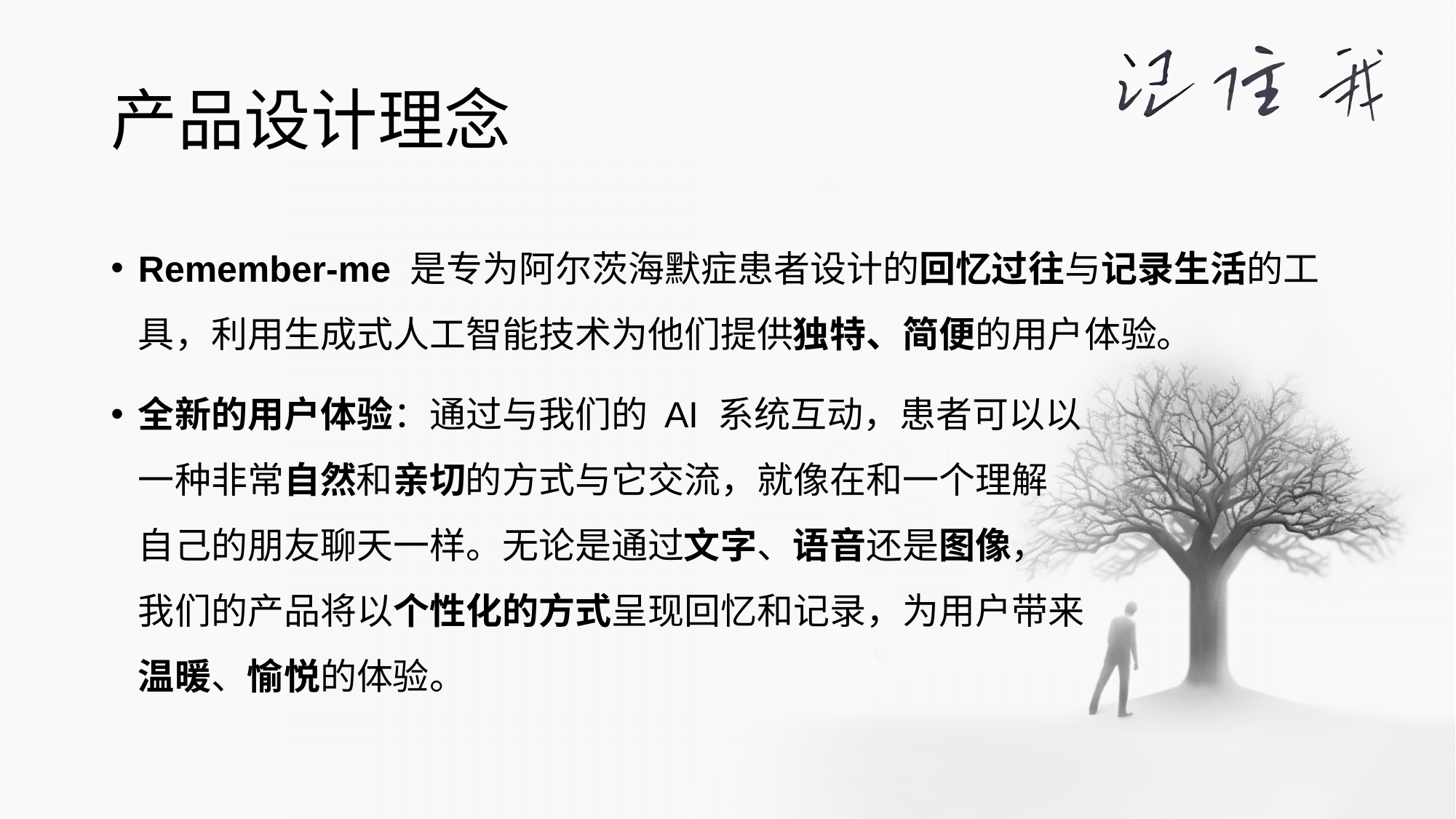

# 产品设计理念
Remember-me 是专为阿尔茨海默症患者设计的回忆过往与记录生活的工具，利用生成式人工智能技术为他们提供独特、简便的用户体验。
全新的用户体验：通过与我们的 AI 系统互动，患者可以以
一种非常自然和亲切的方式与它交流，就像在和一个理解
自己的朋友聊天一样。无论是通过文字、语音还是图像，
我们的产品将以个性化的方式呈现回忆和记录，为用户带来
温暖、愉悦的体验。